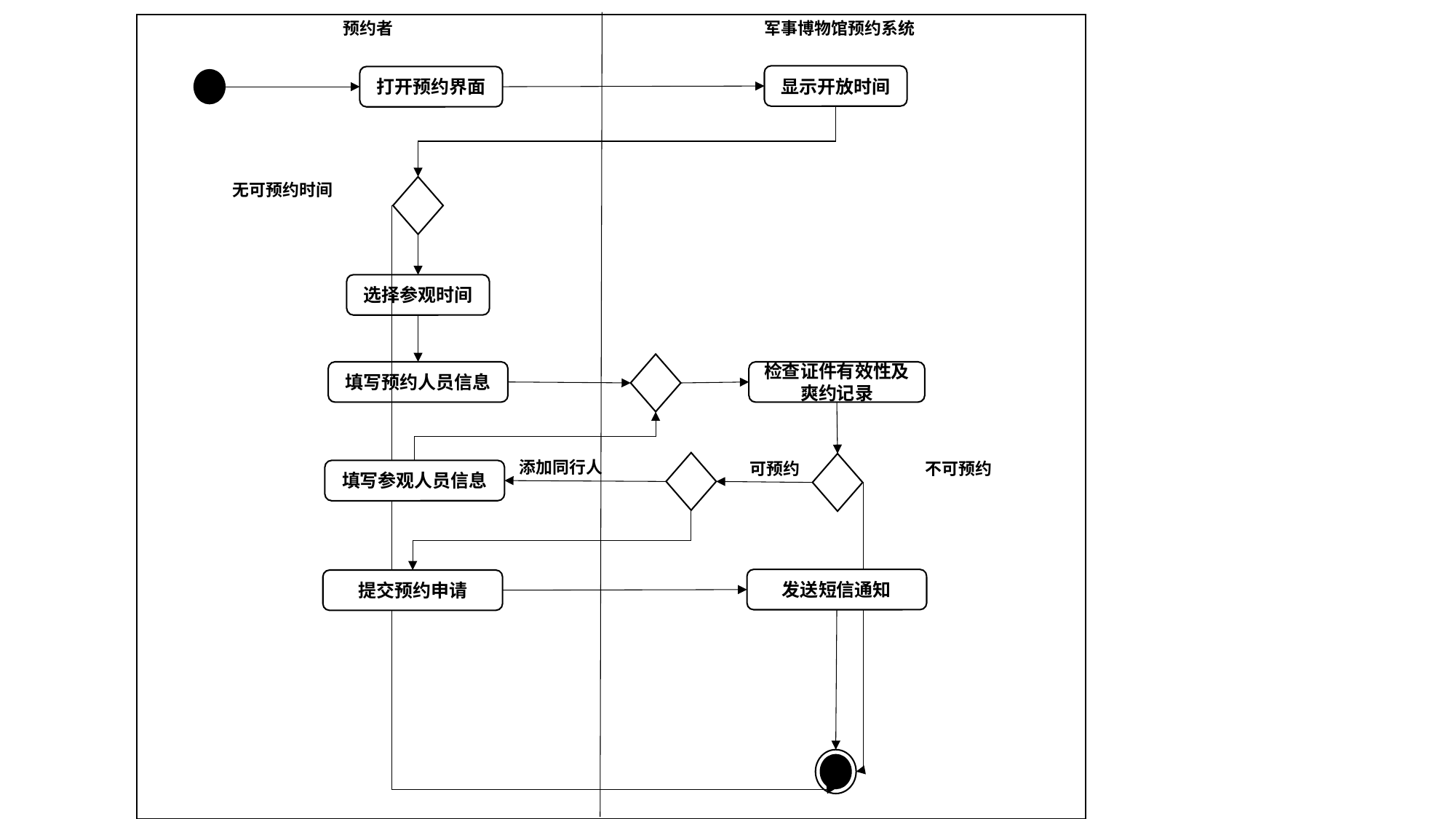

预约者
军事博物馆预约系统
显示开放时间
打开预约界面

无可预约时间

选择参观时间

填写预约人员信息
检查证件有效性及爽约记录
添加同行人

可预约
不可预约

填写参观人员信息
发送短信通知
提交预约申请